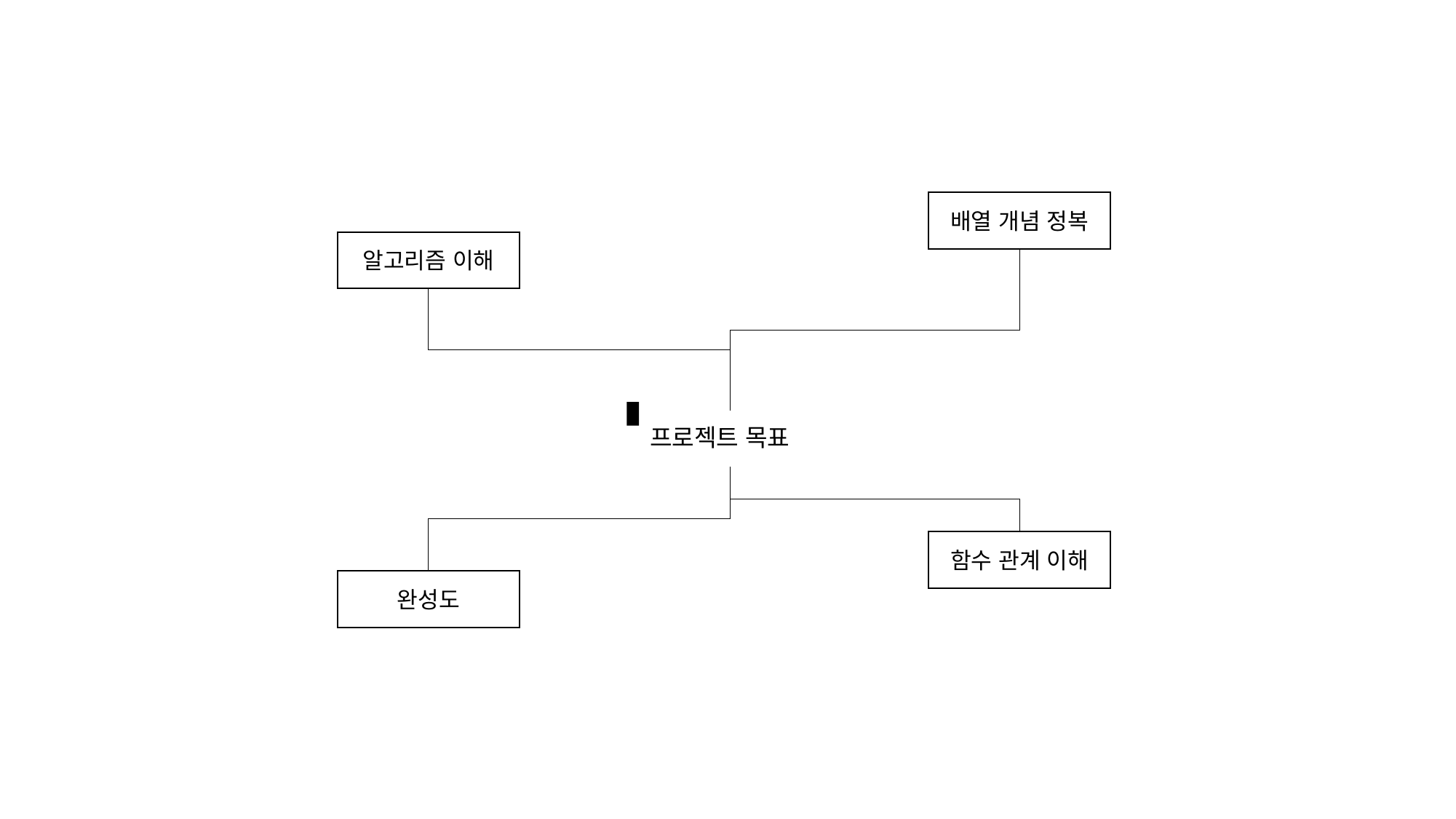

배열 개념 정복
알고리즘 이해

프로젝트 목표
함수 관계 이해
완성도